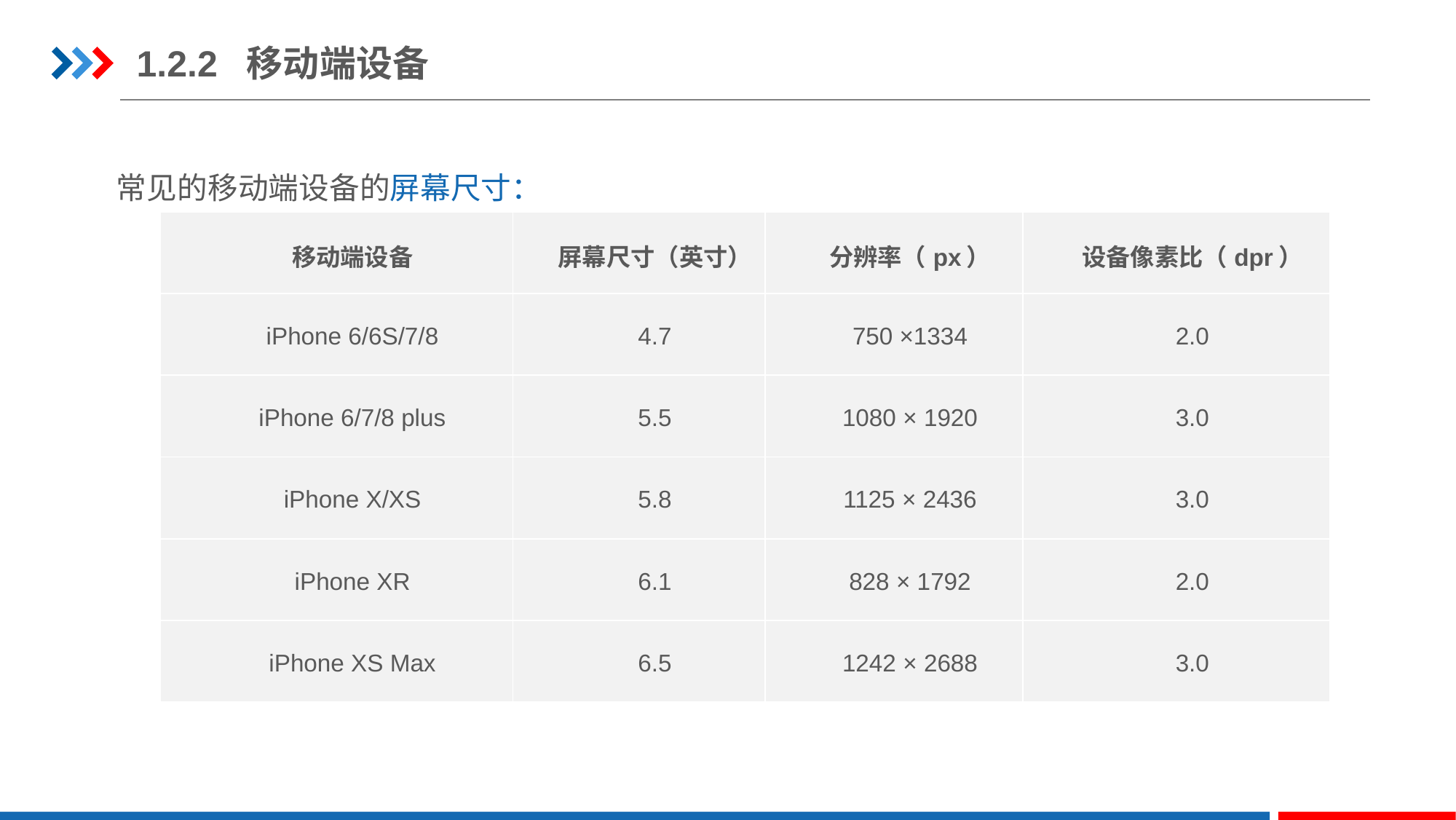

1.2.2  移动端设备
常见的移动端设备的屏幕尺寸：
| 移动端设备 | 屏幕尺寸（英寸） | 分辨率（px） | 设备像素比（dpr） |
| --- | --- | --- | --- |
| iPhone 6/6S/7/8 | 4.7 | 750 ×1334 | 2.0 |
| iPhone 6/7/8 plus | 5.5 | 1080 × 1920 | 3.0 |
| iPhone X/XS | 5.8 | 1125 × 2436 | 3.0 |
| iPhone XR | 6.1 | 828 × 1792 | 2.0 |
| iPhone XS Max | 6.5 | 1242 × 2688 | 3.0 |